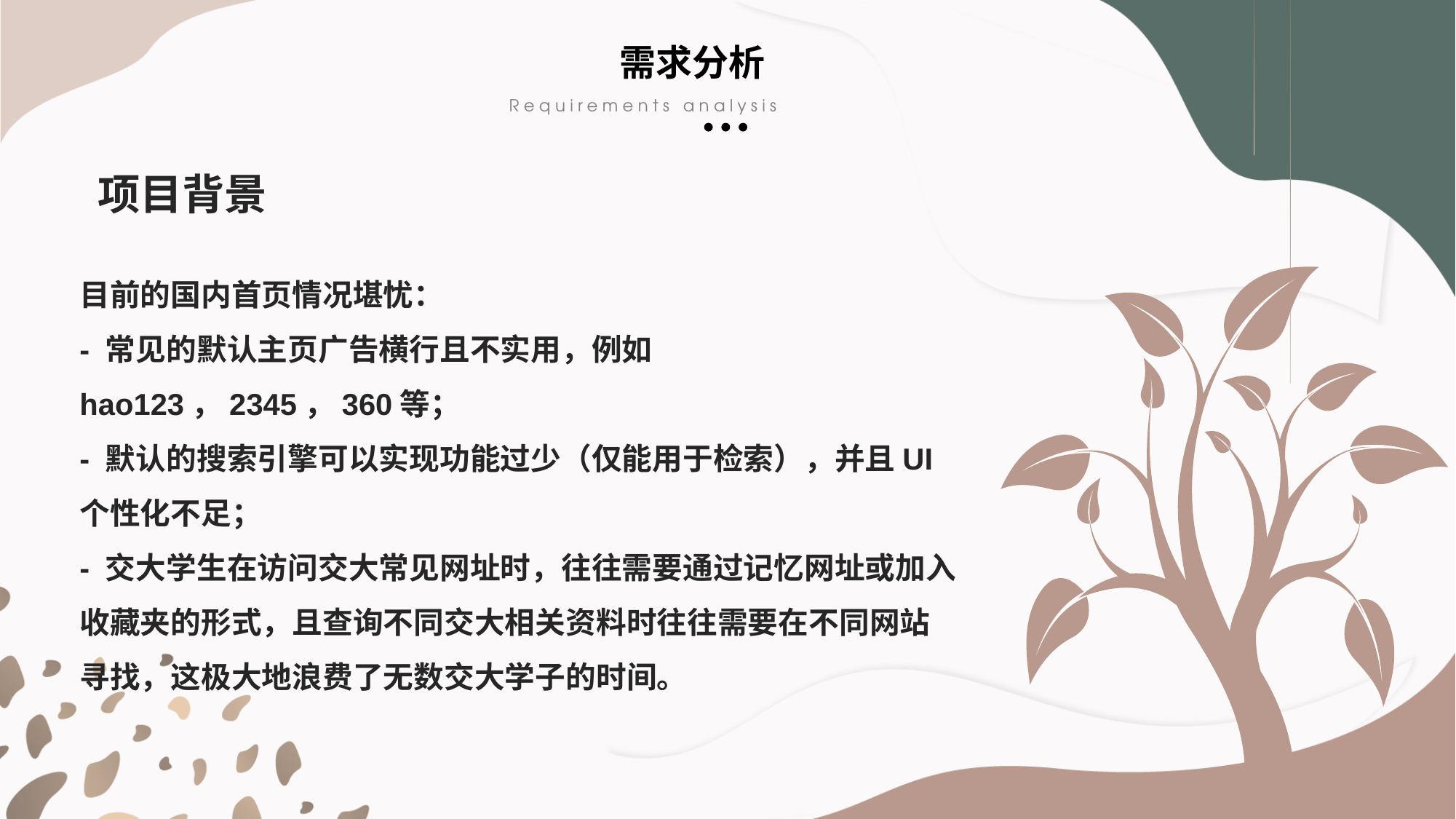

需求分析
Requirements analysis

项目背景
目前的国内首页情况堪忧：
- 常见的默认主页广告横行且不实用，例如hao123，2345，360等；
- 默认的搜索引擎可以实现功能过少（仅能用于检索），并且UI个性化不足；
- 交大学生在访问交大常见网址时，往往需要通过记忆网址或加入收藏夹的形式，且查询不同交大相关资料时往往需要在不同网站寻找，这极大地浪费了无数交大学子的时间。